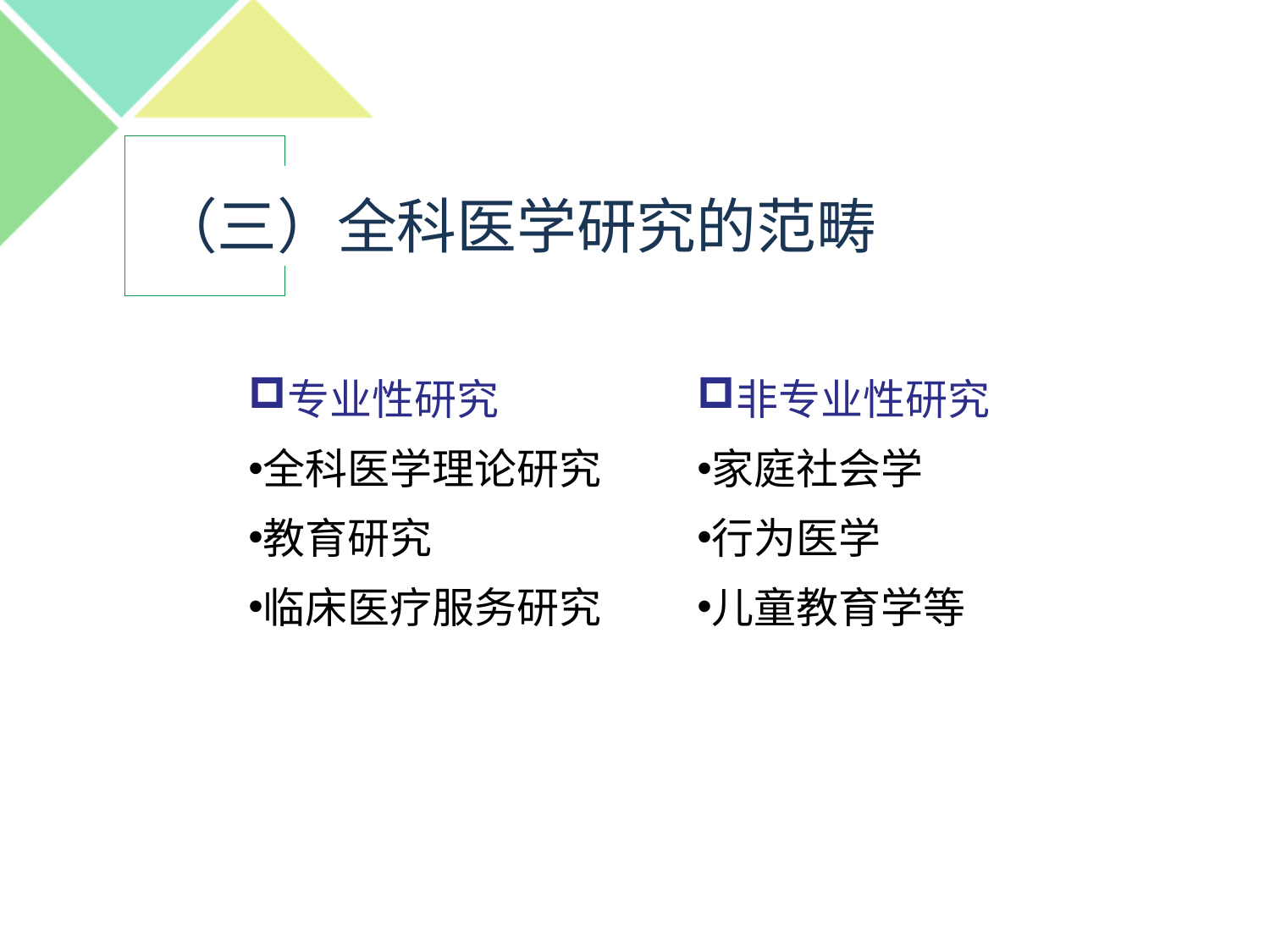

# （三）全科医学研究的范畴
专业性研究
全科医学理论研究
教育研究
临床医疗服务研究
非专业性研究
家庭社会学
行为医学
儿童教育学等
46